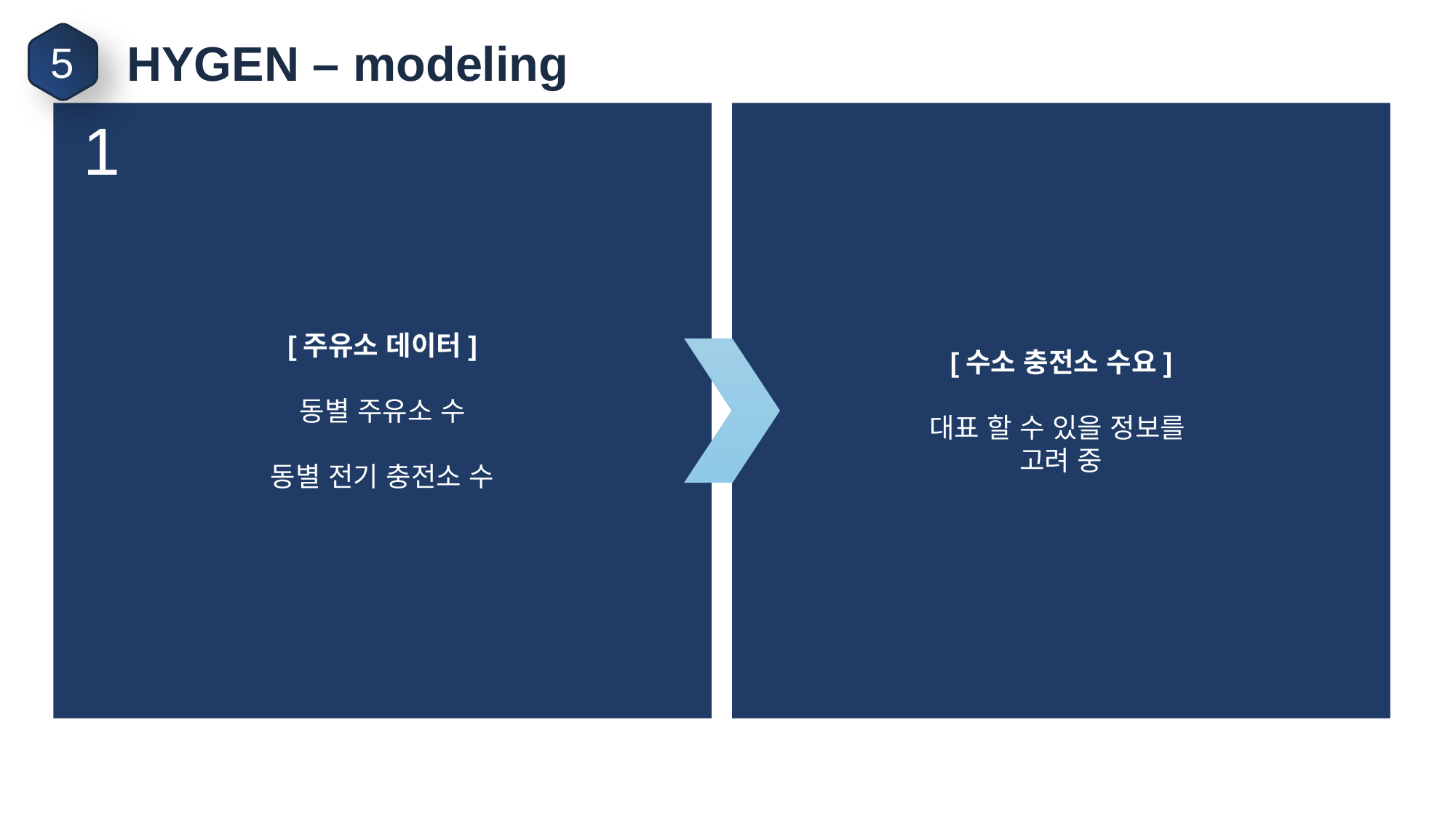

HYGEN – modeling
5
[주유소 데이터]

동별 주유소 수

동별 전기 충전소 수
1
[수소 충전소 수요]

대표 할 수 있을 정보를
고려 중